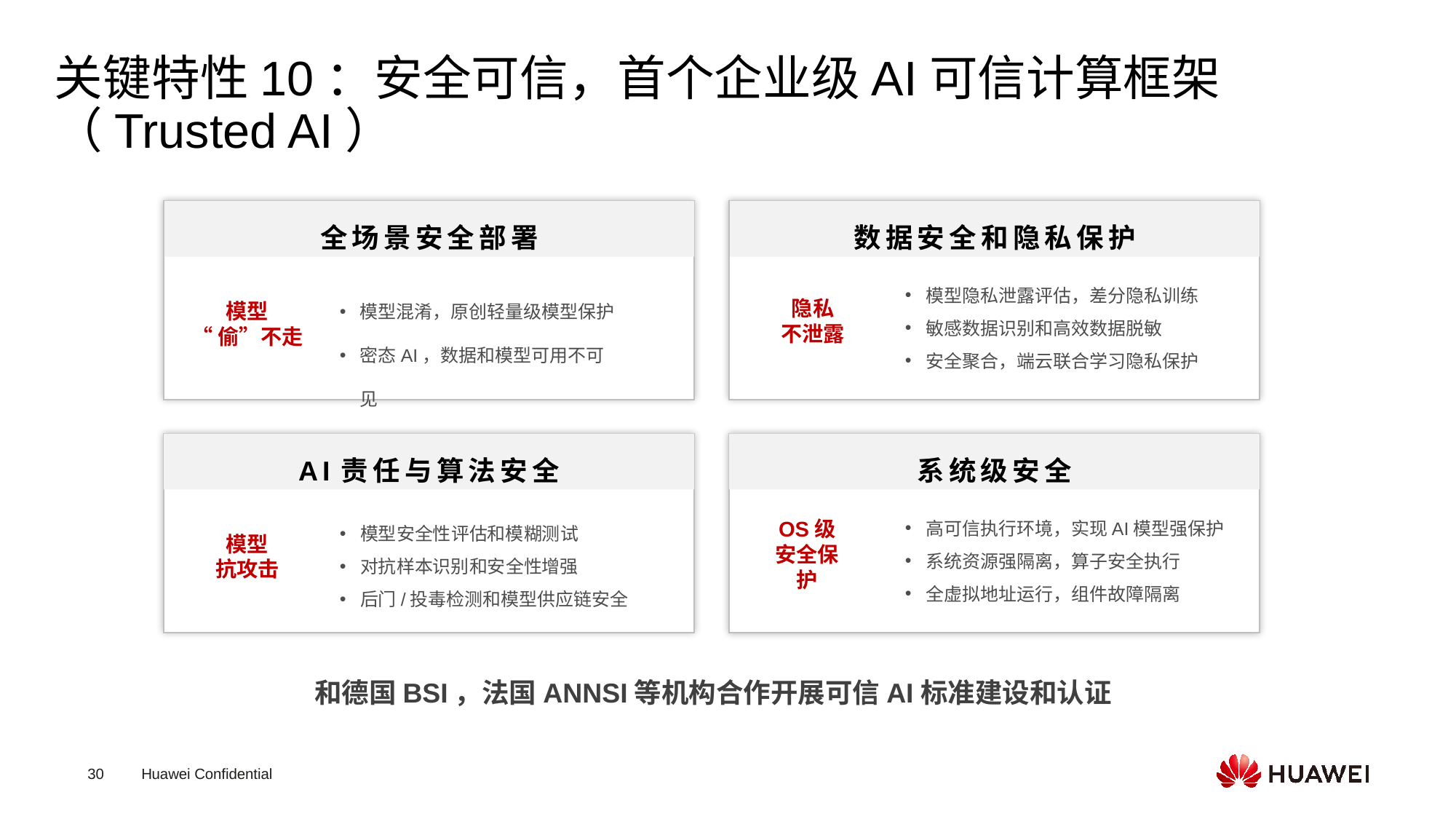

# 关键特性10：安全可信，首个企业级AI可信计算框架（Trusted AI）

全场景安全部署

数据安全和隐私保护
模型隐私泄露评估，差分隐私训练
敏感数据识别和高效数据脱敏
安全聚合，端云联合学习隐私保护
模型混淆，原创轻量级模型保护
密态AI，数据和模型可用不可见
隐私
不泄露
模型
“偷”不走

AI责任与算法安全

系统级安全
高可信执行环境，实现AI模型强保护
系统资源强隔离，算子安全执行
全虚拟地址运行，组件故障隔离
模型安全性评估和模糊测试
对抗样本识别和安全性增强
后门/投毒检测和模型供应链安全
OS级
安全保护
模型
抗攻击
和德国BSI，法国ANNSI等机构合作开展可信AI标准建设和认证